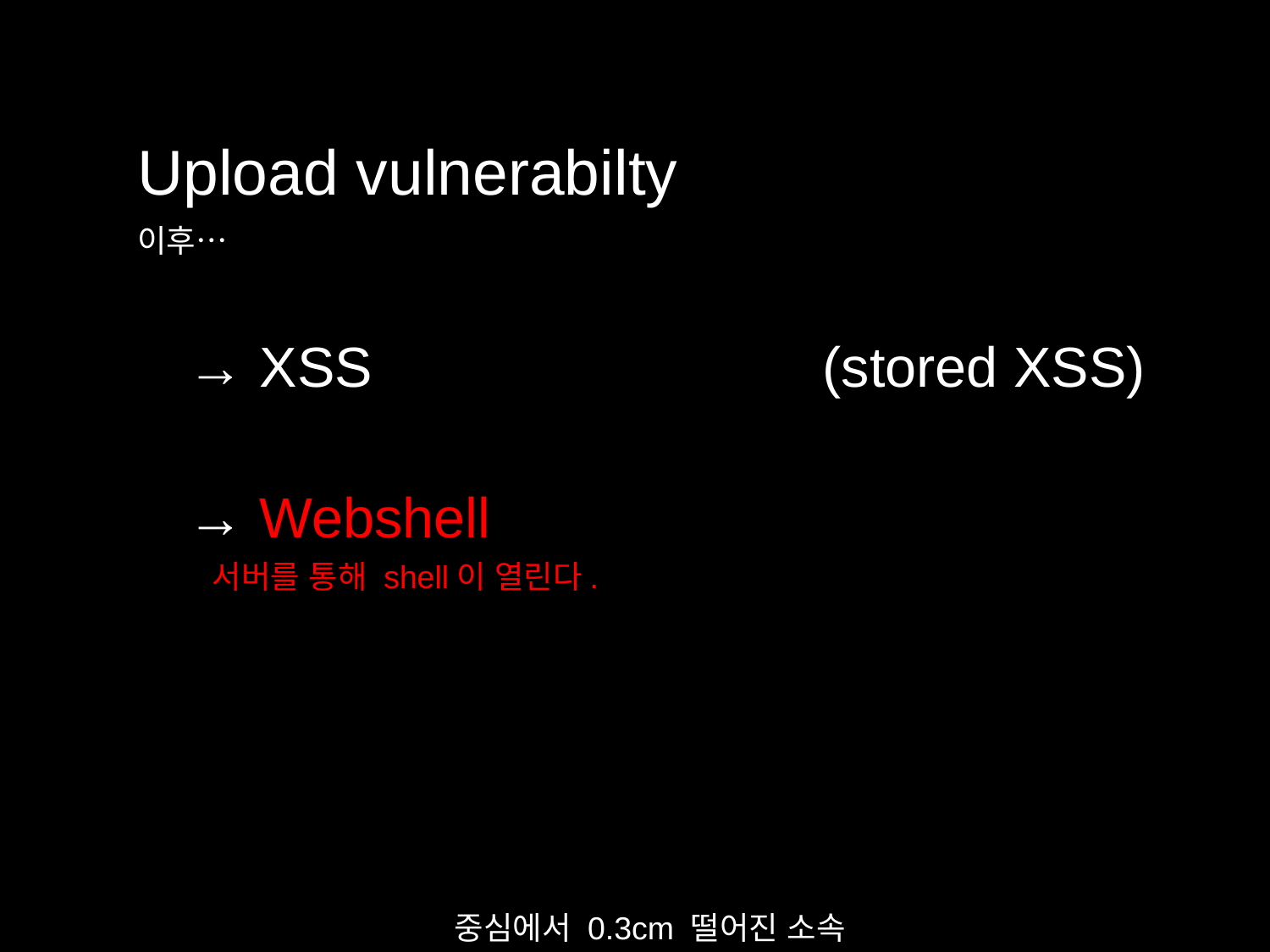

Upload vulnerabilty
이후…
→ XSS				(stored XSS)
→ Webshell
서버를 통해 shell이 열린다.